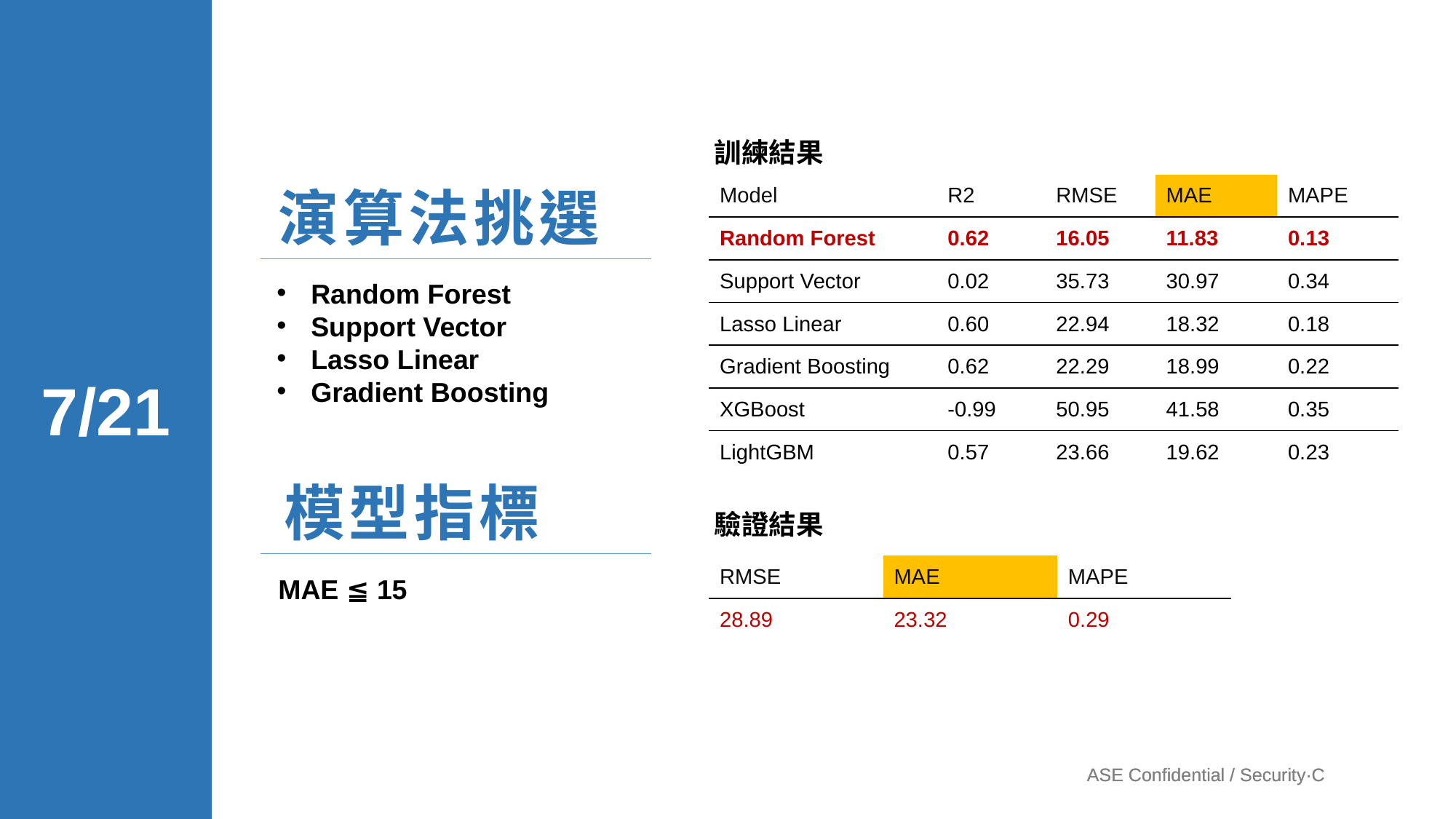

訓練結果
演算法挑選
| Model | R2 | RMSE | MAE | MAPE |
| --- | --- | --- | --- | --- |
| Random Forest | 0.62 | 16.05 | 11.83 | 0.13 |
| Support Vector | 0.02 | 35.73 | 30.97 | 0.34 |
| Lasso Linear | 0.60 | 22.94 | 18.32 | 0.18 |
| Gradient Boosting | 0.62 | 22.29 | 18.99 | 0.22 |
| XGBoost | -0.99 | 50.95 | 41.58 | 0.35 |
| LightGBM | 0.57 | 23.66 | 19.62 | 0.23 |
Random Forest
Support Vector
Lasso Linear
Gradient Boosting
7/21
模型指標
驗證結果
| RMSE | MAE | MAPE |
| --- | --- | --- |
| 28.89 | 23.32 | 0.29 |
MAE ≦ 15